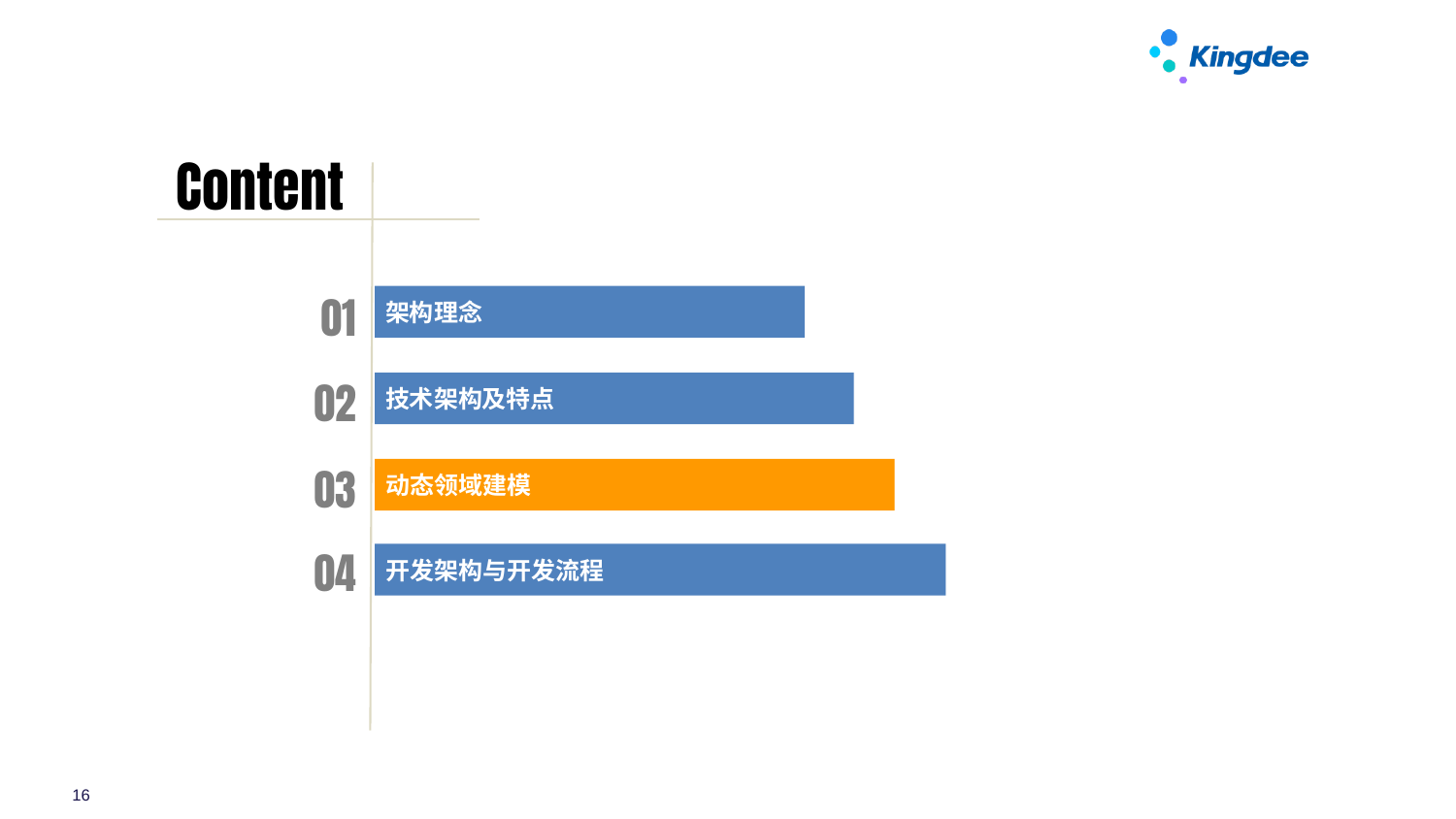

Content
01
架构理念
02
技术架构及特点
03
动态领域建模
04
开发架构与开发流程